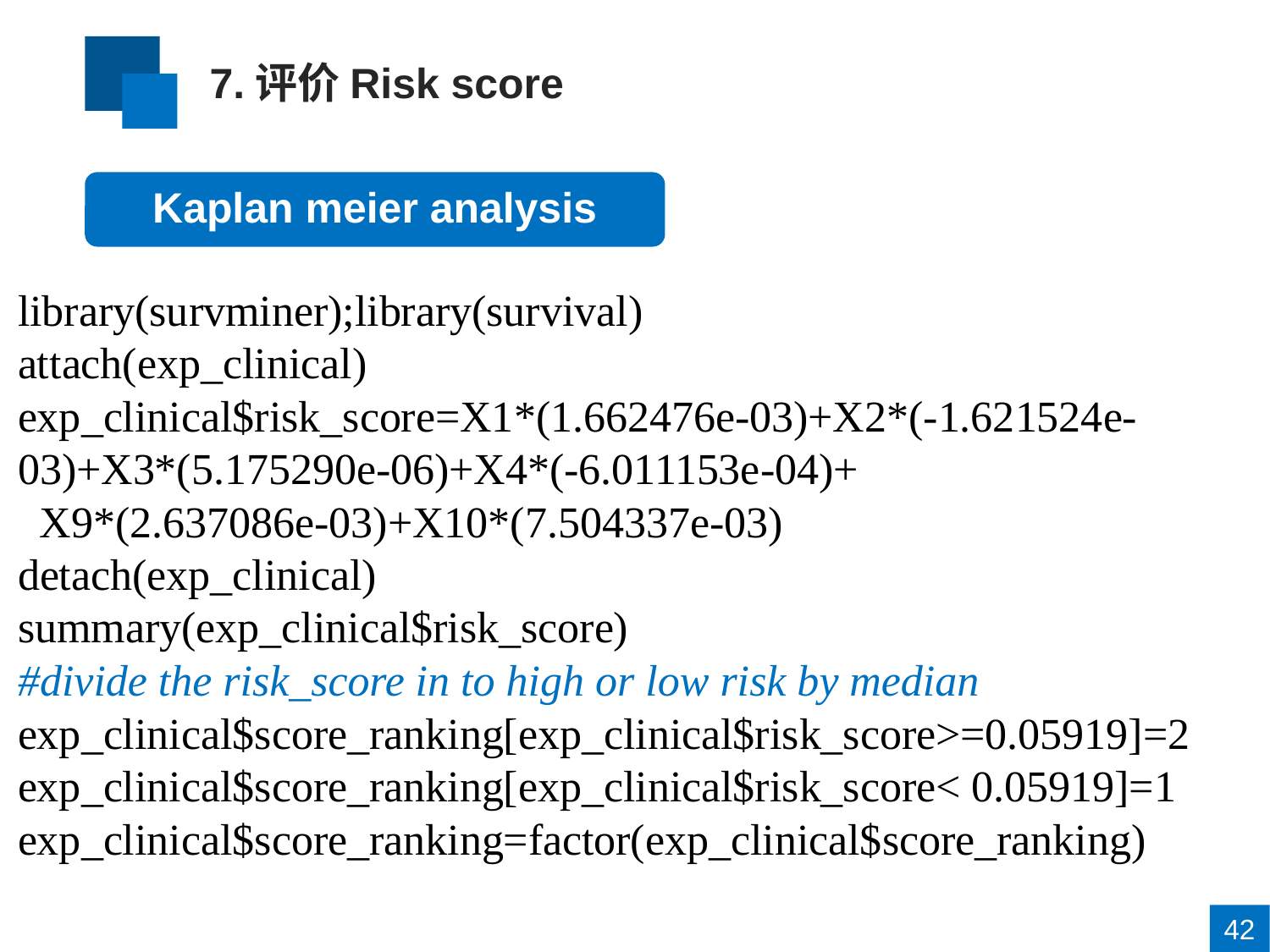

7.评价Risk score
Kaplan meier analysis
library(survminer);library(survival)
attach(exp_clinical)
exp_clinical$risk_score=X1*(1.662476e-03)+X2*(-1.621524e-03)+X3*(5.175290e-06)+X4*(-6.011153e-04)+
  X9*(2.637086e-03)+X10*(7.504337e-03)
detach(exp_clinical)
summary(exp_clinical$risk_score)
#divide the risk_score in to high or low risk by median
exp_clinical$score_ranking[exp_clinical$risk_score>=0.05919]=2
exp_clinical$score_ranking[exp_clinical$risk_score< 0.05919]=1
exp_clinical$score_ranking=factor(exp_clinical$score_ranking)

42